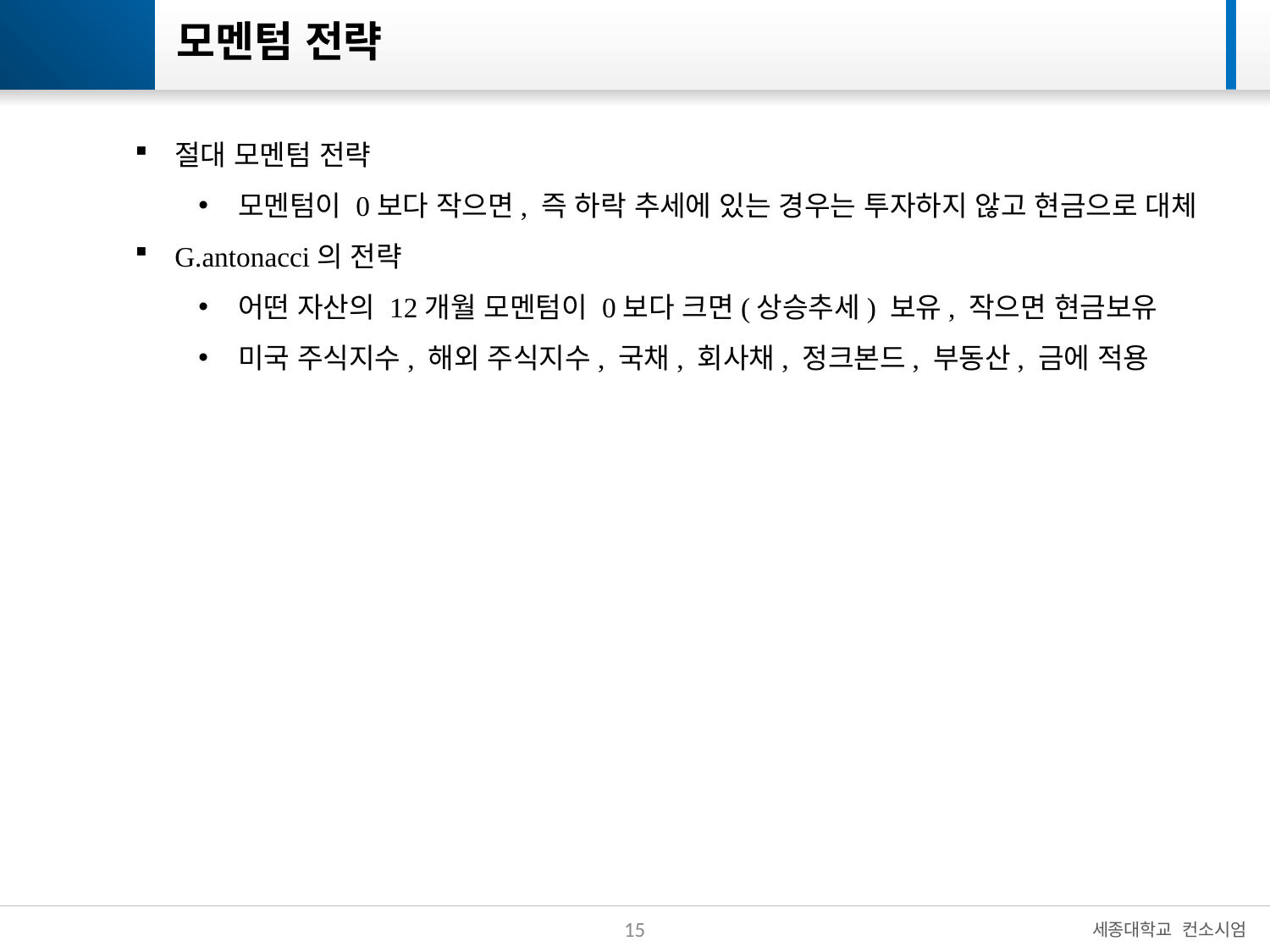

# 모멘텀 전략
절대 모멘텀 전략
모멘텀이 0보다 작으면, 즉 하락 추세에 있는 경우는 투자하지 않고 현금으로 대체
G.antonacci의 전략
어떤 자산의 12개월 모멘텀이 0보다 크면(상승추세) 보유, 작으면 현금보유
미국 주식지수, 해외 주식지수, 국채, 회사채, 정크본드, 부동산, 금에 적용